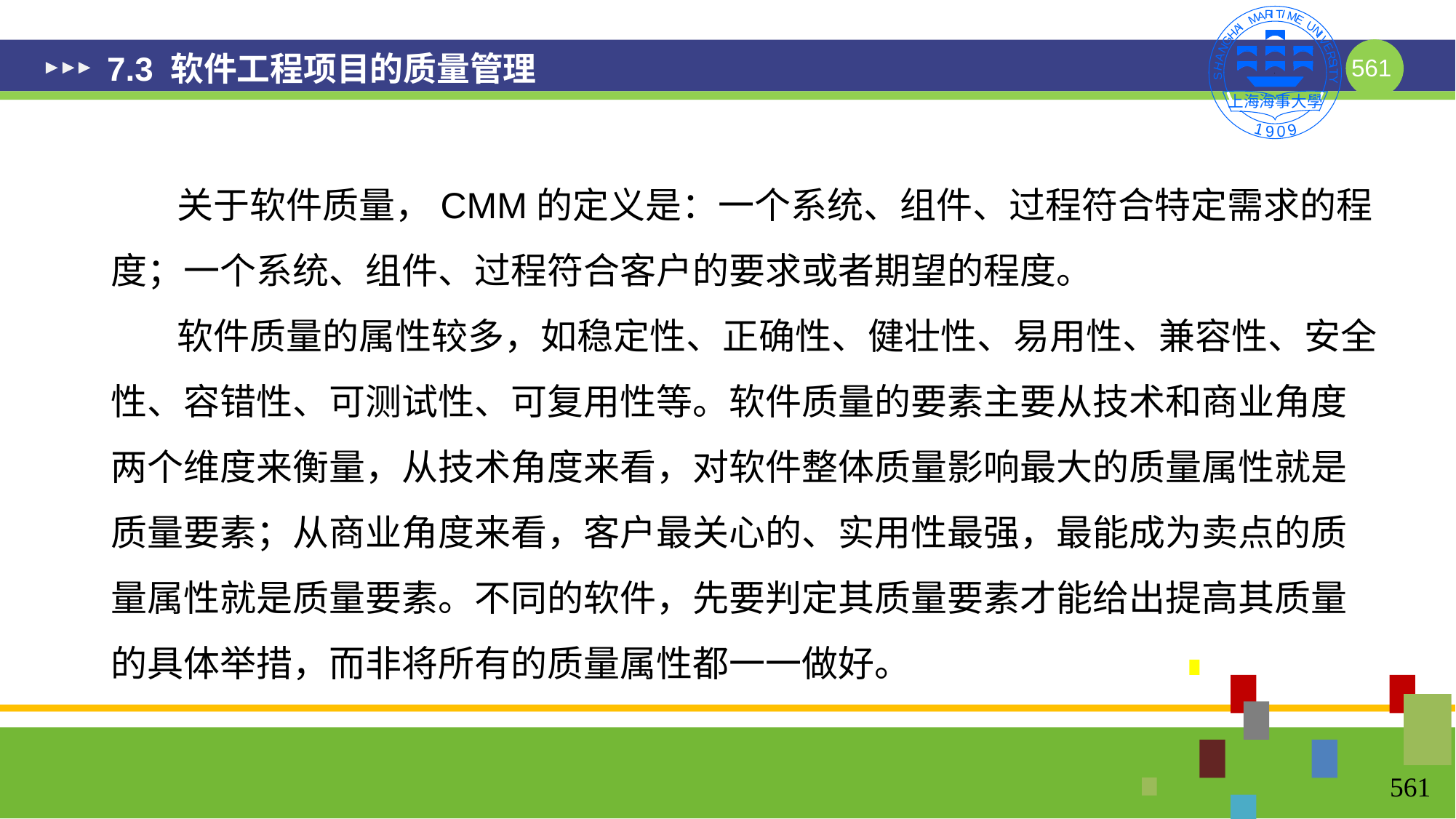

# 7.3 软件工程项目的质量管理
       关于软件质量，CMM的定义是：一个系统、组件、过程符合特定需求的程度；一个系统、组件、过程符合客户的要求或者期望的程度。
       软件质量的属性较多，如稳定性、正确性、健壮性、易用性、兼容性、安全性、容错性、可测试性、可复用性等。软件质量的要素主要从技术和商业角度两个维度来衡量，从技术角度来看，对软件整体质量影响最大的质量属性就是质量要素；从商业角度来看，客户最关心的、实用性最强，最能成为卖点的质量属性就是质量要素。不同的软件，先要判定其质量要素才能给出提高其质量的具体举措，而非将所有的质量属性都一一做好。

561
561